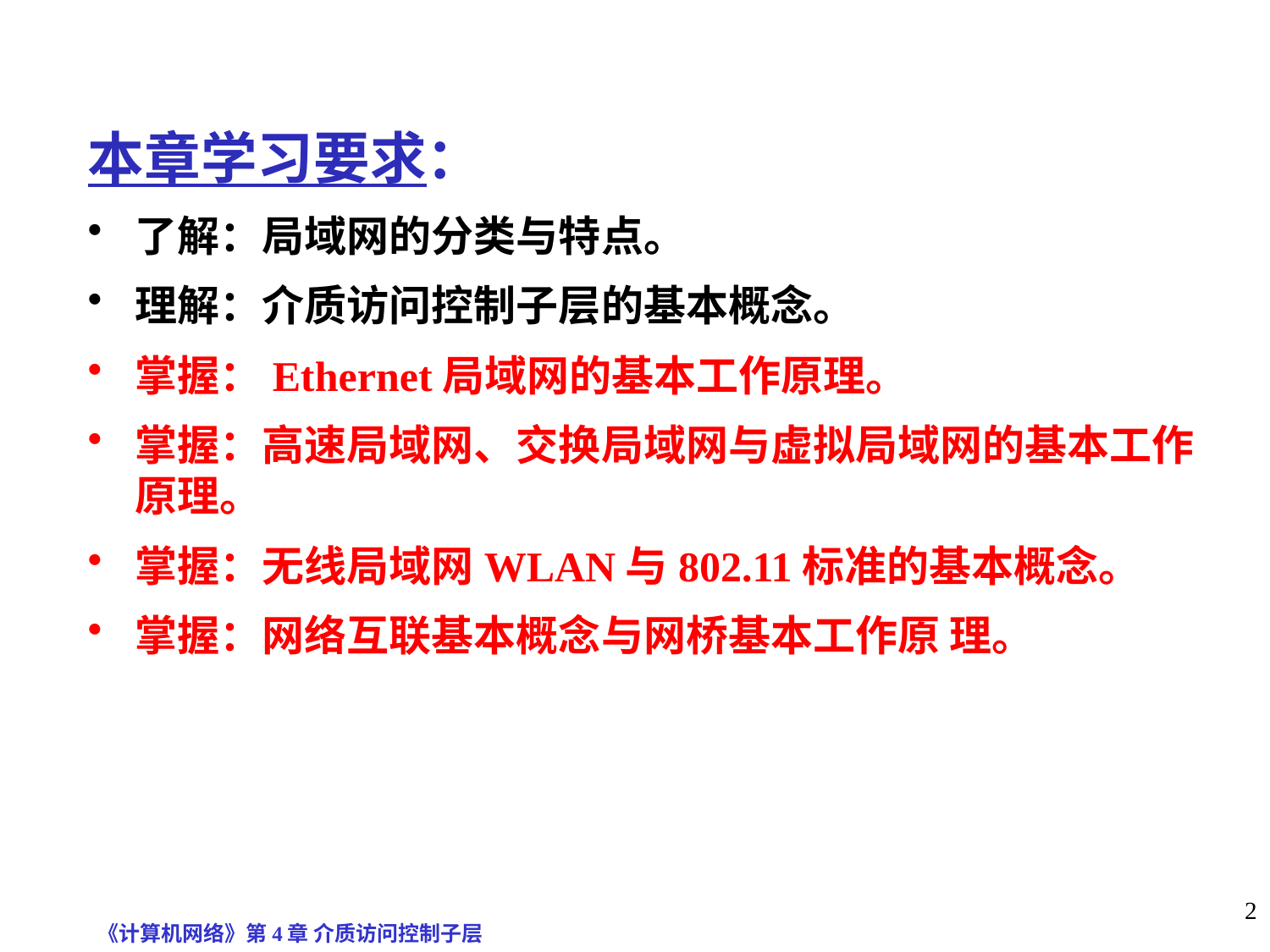

本章学习要求：
了解：局域网的分类与特点。
理解：介质访问控制子层的基本概念。
掌握：Ethernet局域网的基本工作原理。
掌握：高速局域网、交换局域网与虚拟局域网的基本工作原理。
掌握：无线局域网WLAN与802.11标准的基本概念。
掌握：网络互联基本概念与网桥基本工作原 理。

《计算机网络》第4章 介质访问控制子层
2